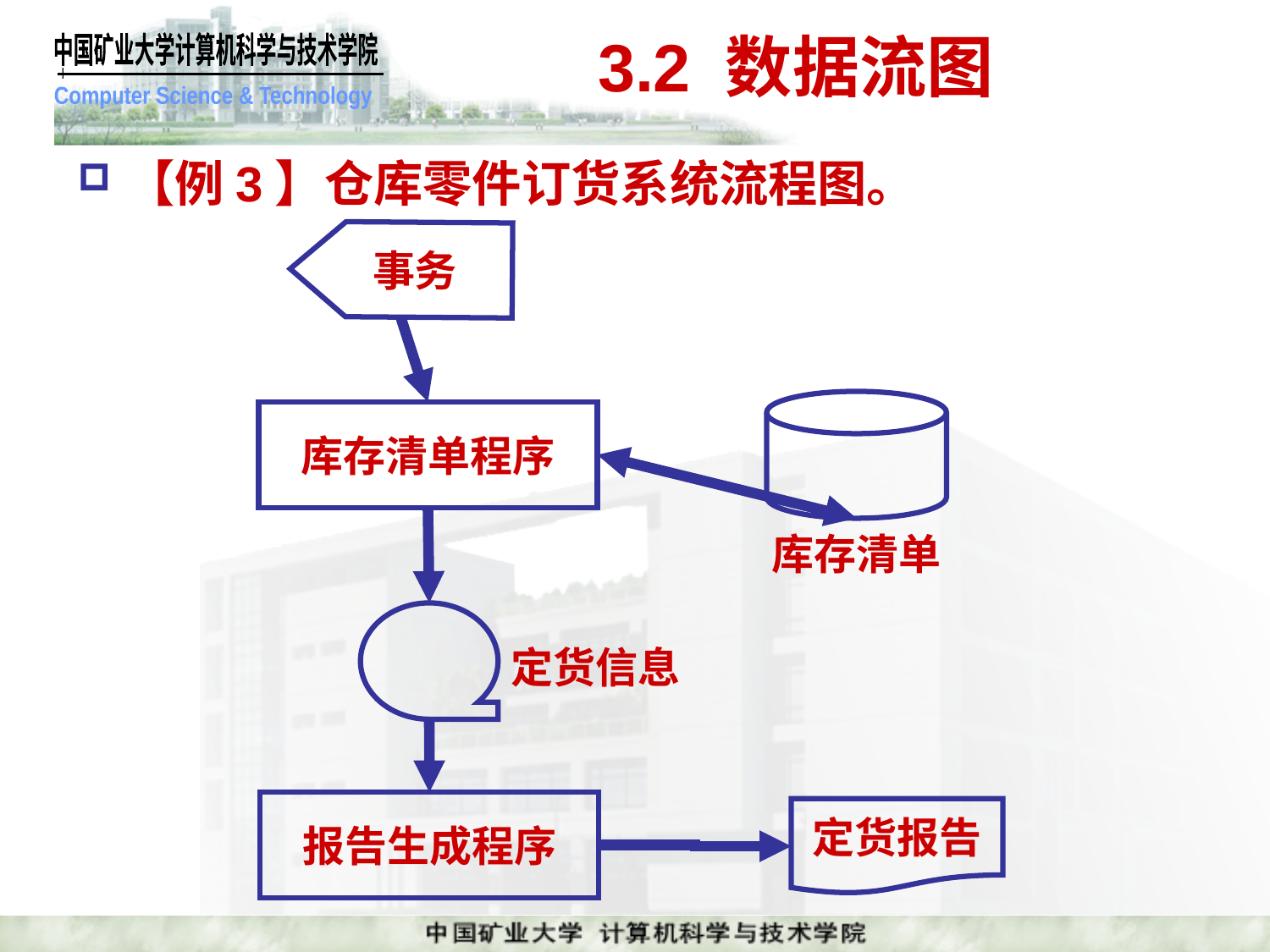

# 3.2 数据流图
【例3】仓库零件订货系统流程图。

事务

     库存清单
库存清单程序

定货信息
报告生成程序
定货报告
34